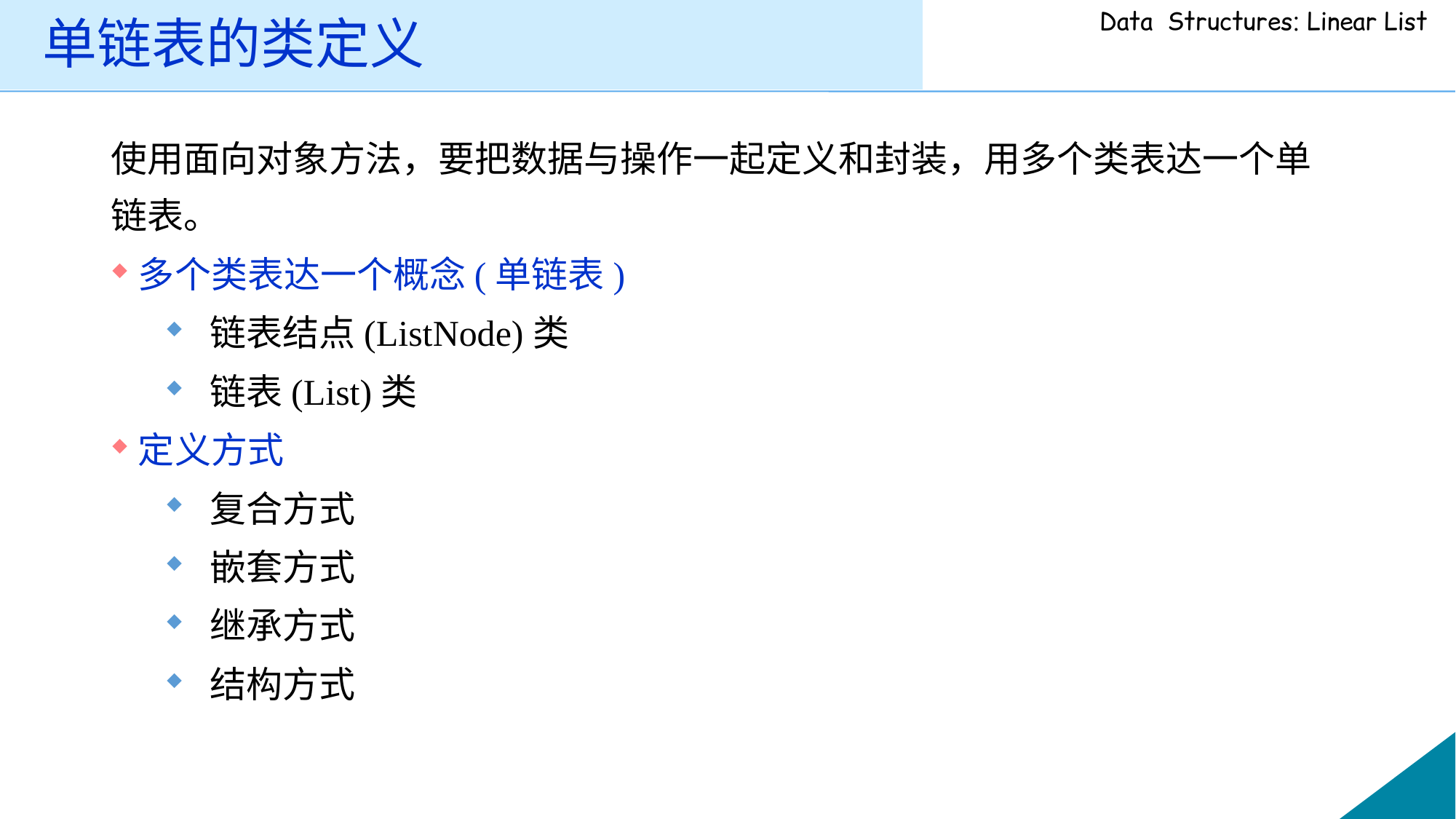

# 单链表的类定义
使用面向对象方法，要把数据与操作一起定义和封装，用多个类表达一个单链表。
多个类表达一个概念(单链表)
 链表结点(ListNode)类
 链表(List)类
定义方式
 复合方式
 嵌套方式
 继承方式
 结构方式